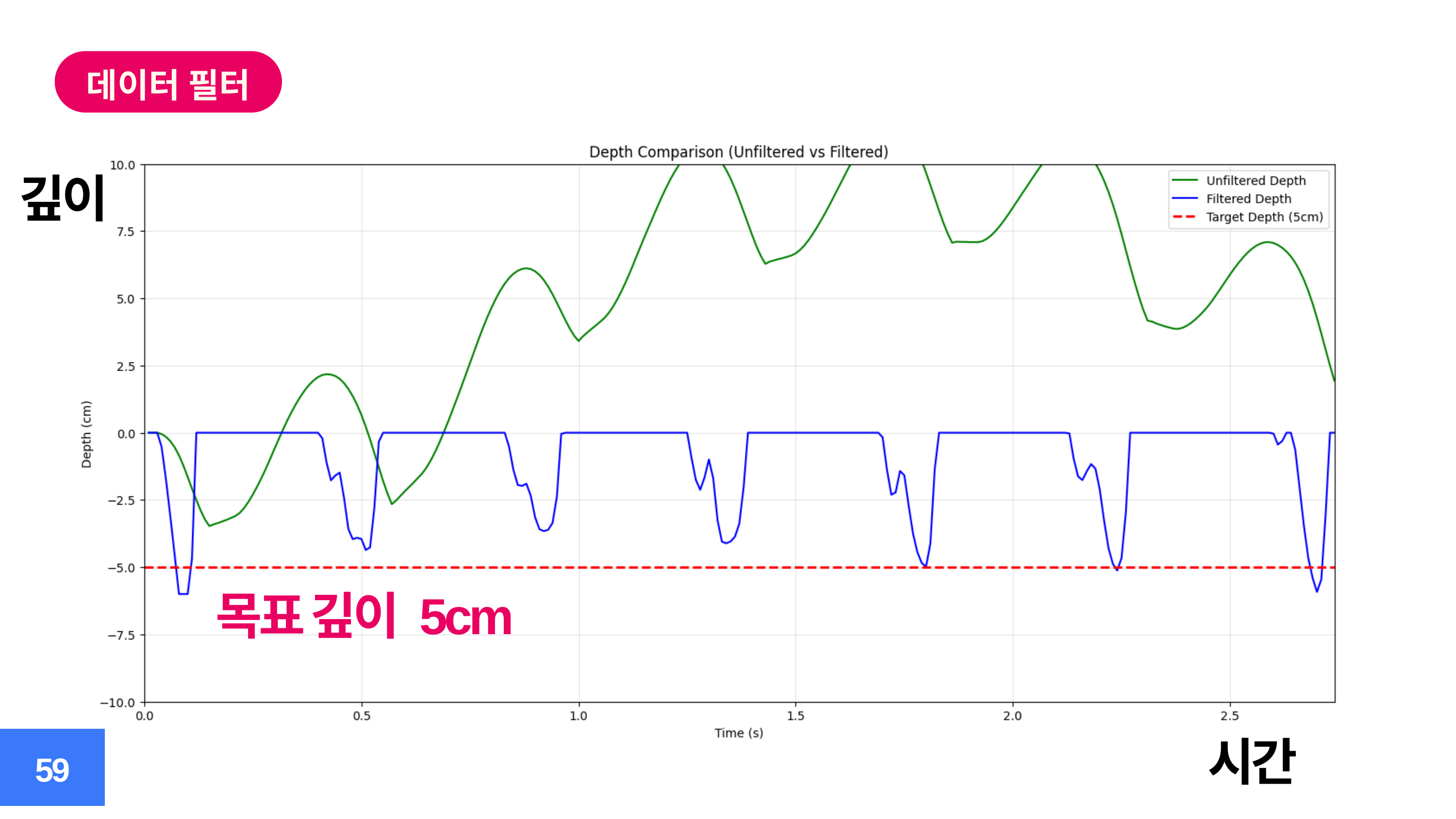

데이터 필터

깊이
목표 깊이 5cm
시간

59